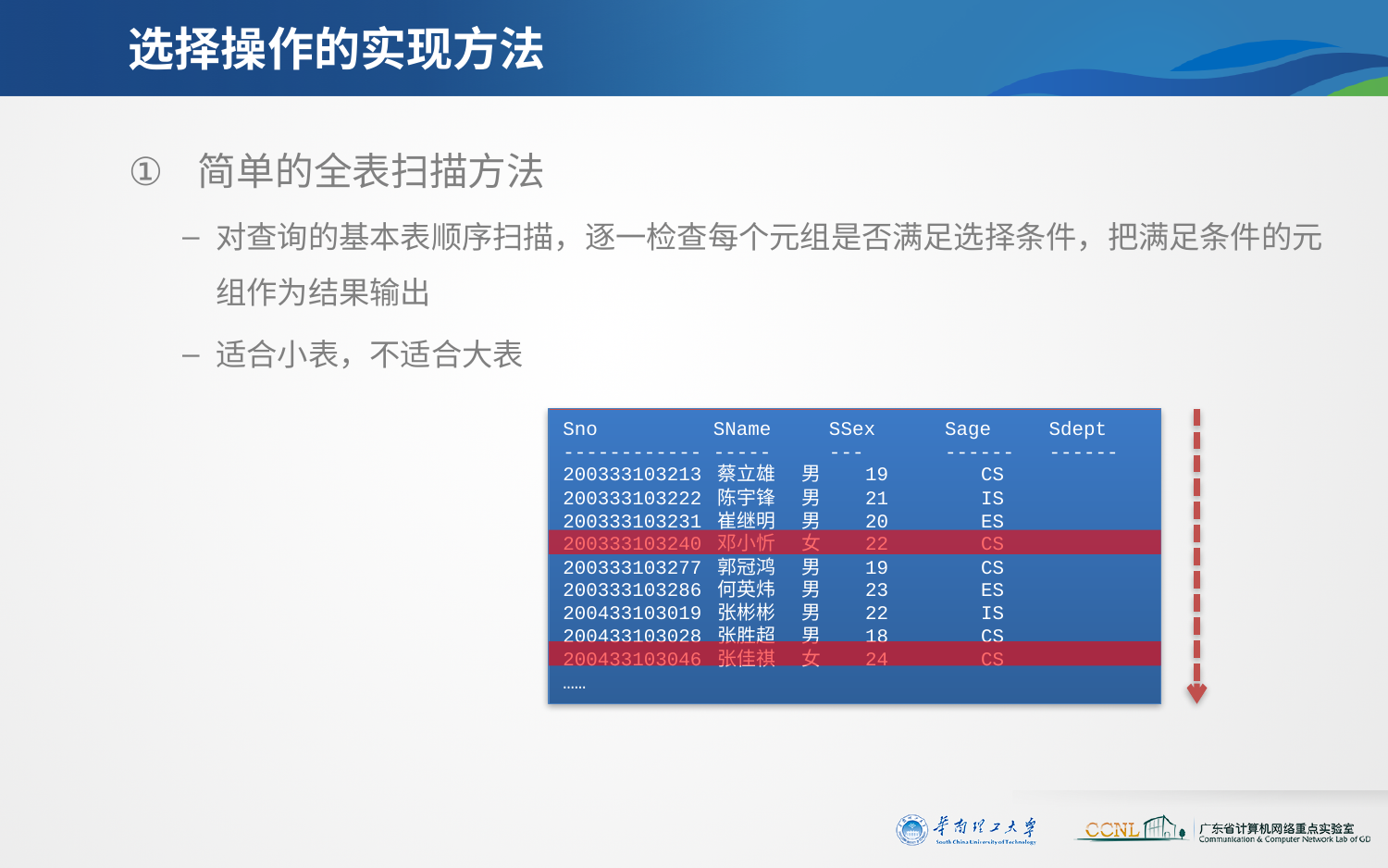

# 选择操作的实现方法
简单的全表扫描方法
对查询的基本表顺序扫描，逐一检查每个元组是否满足选择条件，把满足条件的元组作为结果输出
适合小表，不适合大表
Sno          SName     SSex      Sage     Sdept
------------ -----     ---       ------   ------
200333103213 蔡立雄      男         19        CS
200333103222 陈宇锋      男         21        IS
200333103231 崔继明      男         20        ES
200333103240 邓小忻      女         22        CS
200333103277 郭冠鸿      男         19        CS
200333103286 何英炜      男         23        ES
200433103019 张彬彬      男         22        IS
200433103028 张胜超      男         18        CS
200433103046 张佳祺      女         24        CS
……